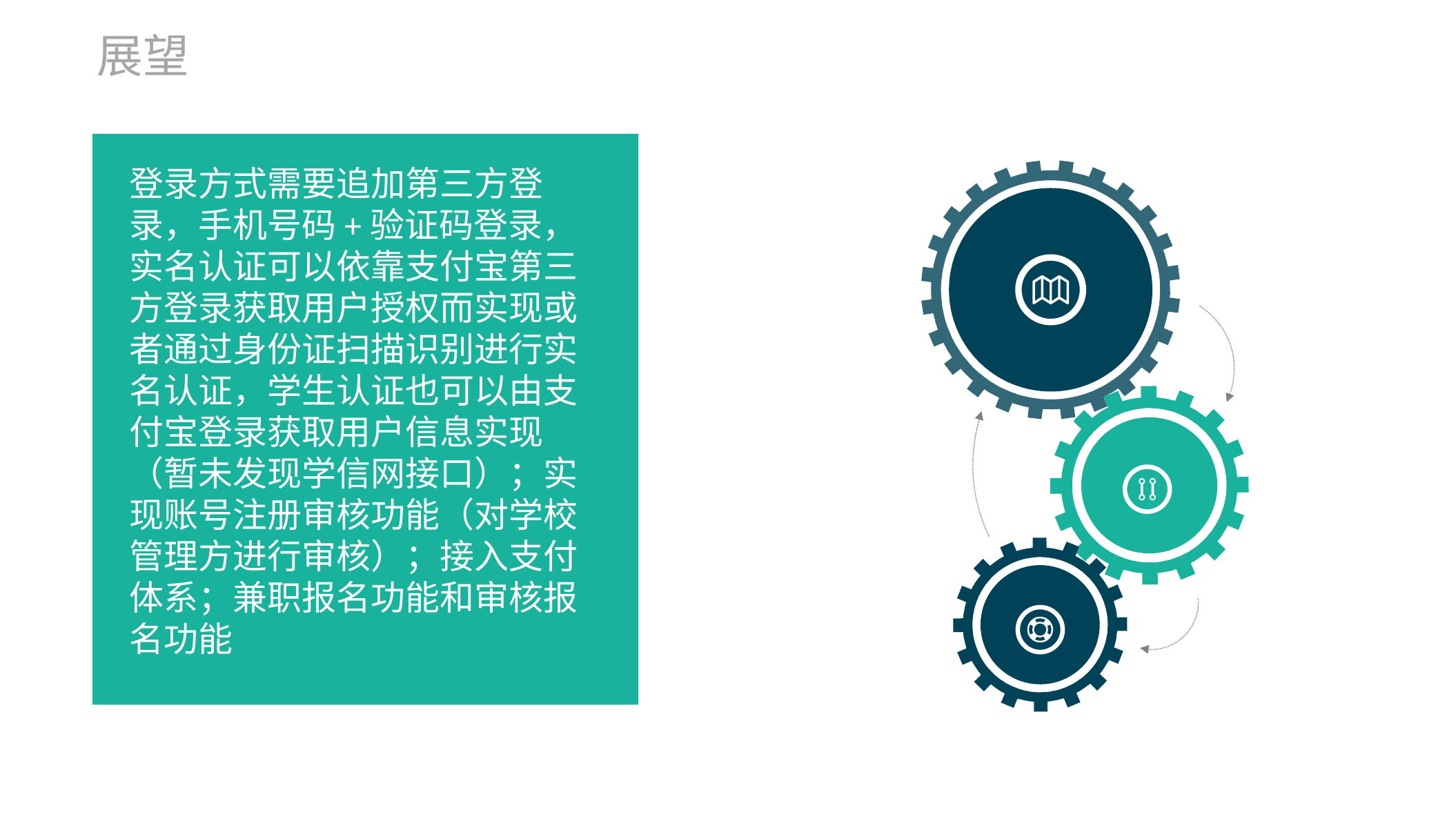

展望

登录方式需要追加第三方登录，手机号码+验证码登录，实名认证可以依靠支付宝第三方登录获取用户授权而实现或者通过身份证扫描识别进行实名认证，学生认证也可以由支付宝登录获取用户信息实现（暂未发现学信网接口）；实现账号注册审核功能（对学校管理方进行审核）；接入支付体系；兼职报名功能和审核报名功能